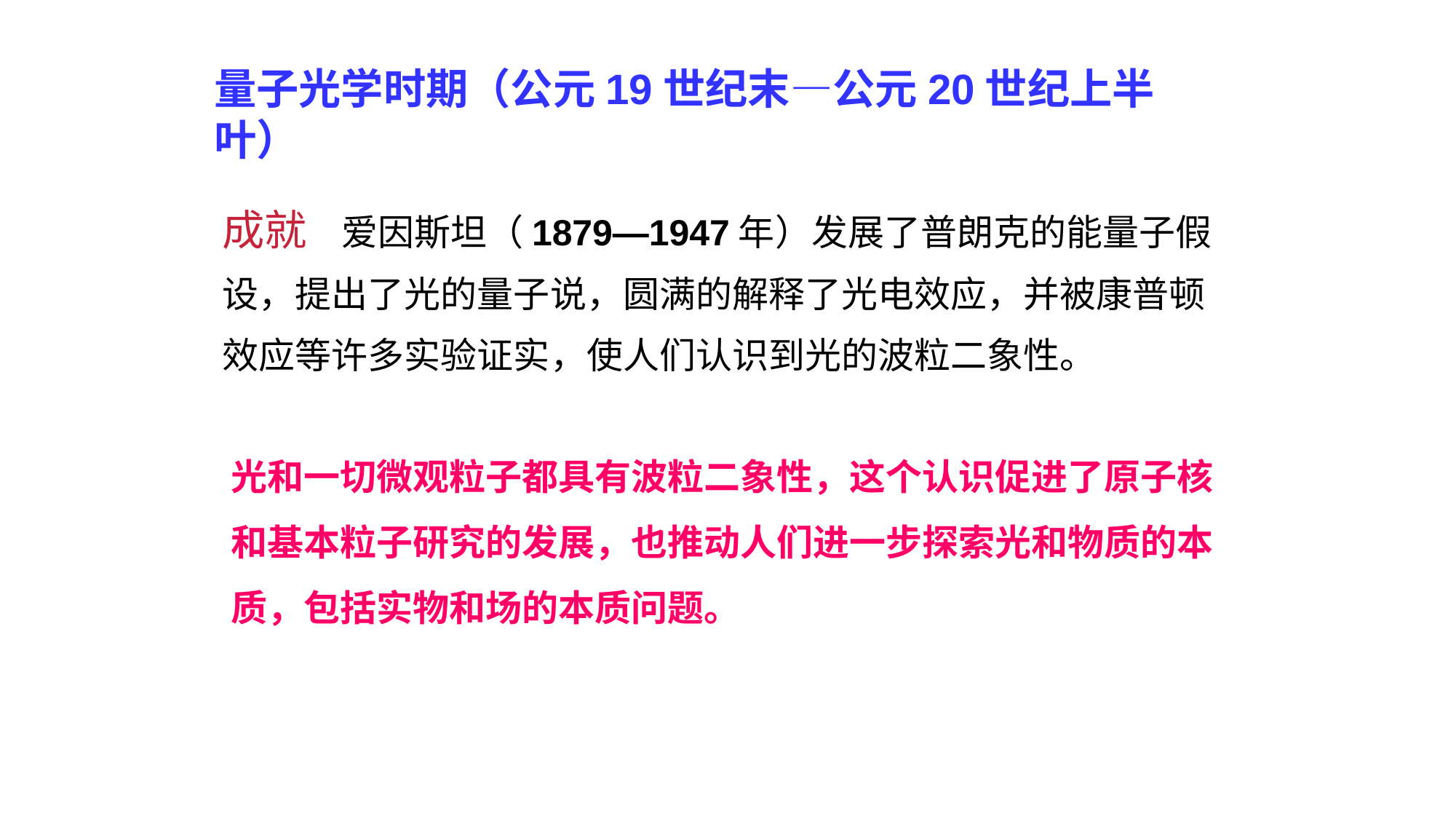

量子光学时期（公元19世纪末—公元20世纪上半叶）
成就    爱因斯坦（1879—1947年）发展了普朗克的能量子假设，提出了光的量子说，圆满的解释了光电效应，并被康普顿效应等许多实验证实，使人们认识到光的波粒二象性。
光和一切微观粒子都具有波粒二象性，这个认识促进了原子核和基本粒子研究的发展，也推动人们进一步探索光和物质的本质，包括实物和场的本质问题。